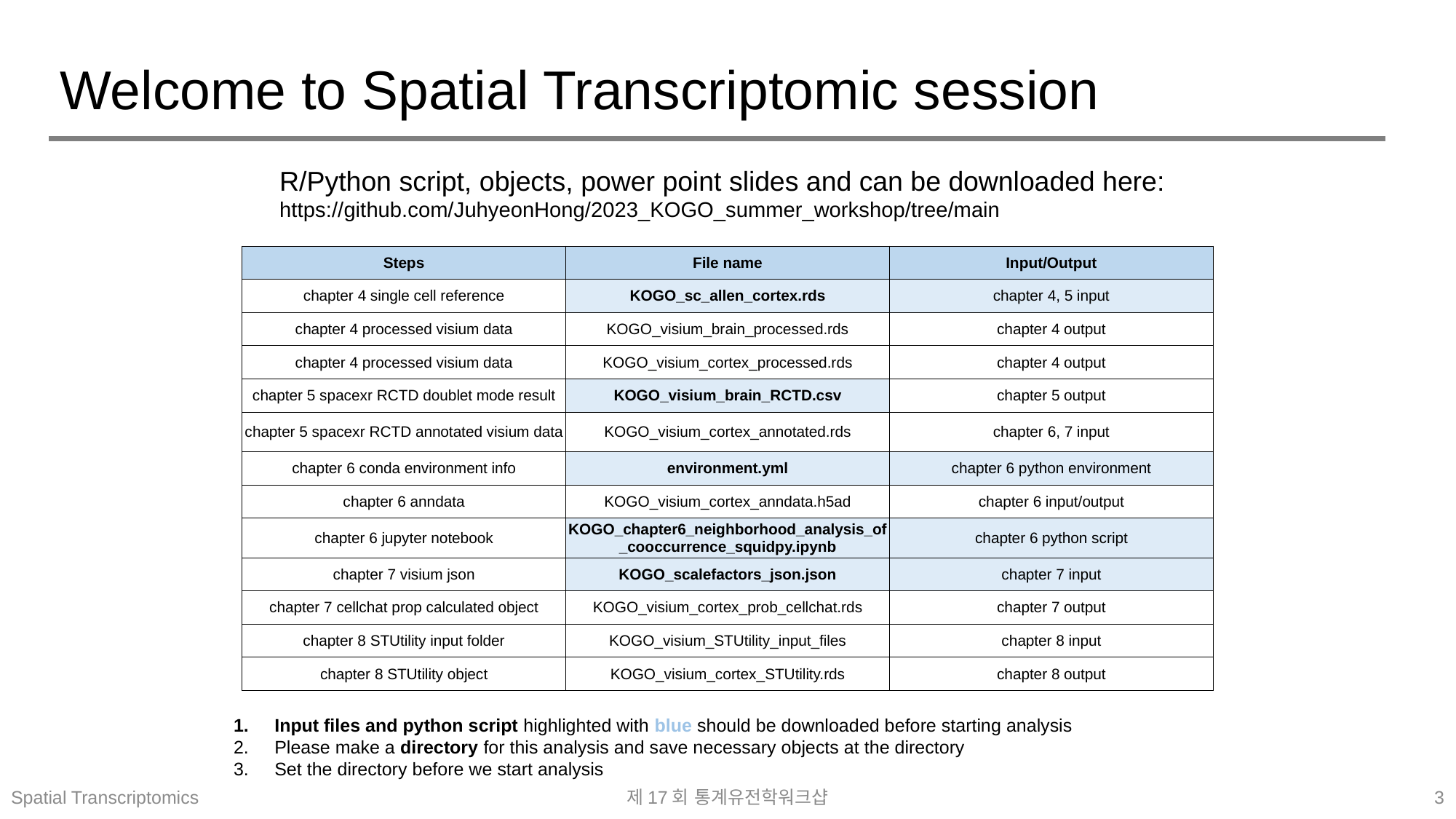

# Welcome to Spatial Transcriptomic session
R/Python script, objects, power point slides and can be downloaded here:
https://github.com/JuhyeonHong/2023_KOGO_summer_workshop/tree/main
| Steps | File name | Input/Output |
| --- | --- | --- |
| chapter 4 single cell reference | KOGO\_sc\_allen\_cortex.rds | chapter 4, 5 input |
| chapter 4 processed visium data | KOGO\_visium\_brain\_processed.rds | chapter 4 output |
| chapter 4 processed visium data | KOGO\_visium\_cortex\_processed.rds | chapter 4 output |
| chapter 5 spacexr RCTD doublet mode result | KOGO\_visium\_brain\_RCTD.csv | chapter 5 output |
| chapter 5 spacexr RCTD annotated visium data | KOGO\_visium\_cortex\_annotated.rds | chapter 6, 7 input |
| chapter 6 conda environment info | environment.yml | chapter 6 python environment |
| chapter 6 anndata | KOGO\_visium\_cortex\_anndata.h5ad | chapter 6 input/output |
| chapter 6 jupyter notebook | KOGO\_chapter6\_neighborhood\_analysis\_of\_cooccurrence\_squidpy.ipynb | chapter 6 python script |
| chapter 7 visium json | KOGO\_scalefactors\_json.json | chapter 7 input |
| chapter 7 cellchat prop calculated object | KOGO\_visium\_cortex\_prob\_cellchat.rds | chapter 7 output |
| chapter 8 STUtility input folder | KOGO\_visium\_STUtility\_input\_files | chapter 8 input |
| chapter 8 STUtility object | KOGO\_visium\_cortex\_STUtility.rds | chapter 8 output |
Input files and python script highlighted with blue should be downloaded before starting analysis
Please make a directory for this analysis and save necessary objects at the directory
Set the directory before we start analysis
Spatial Transcriptomics
제17회 통계유전학워크샵
3